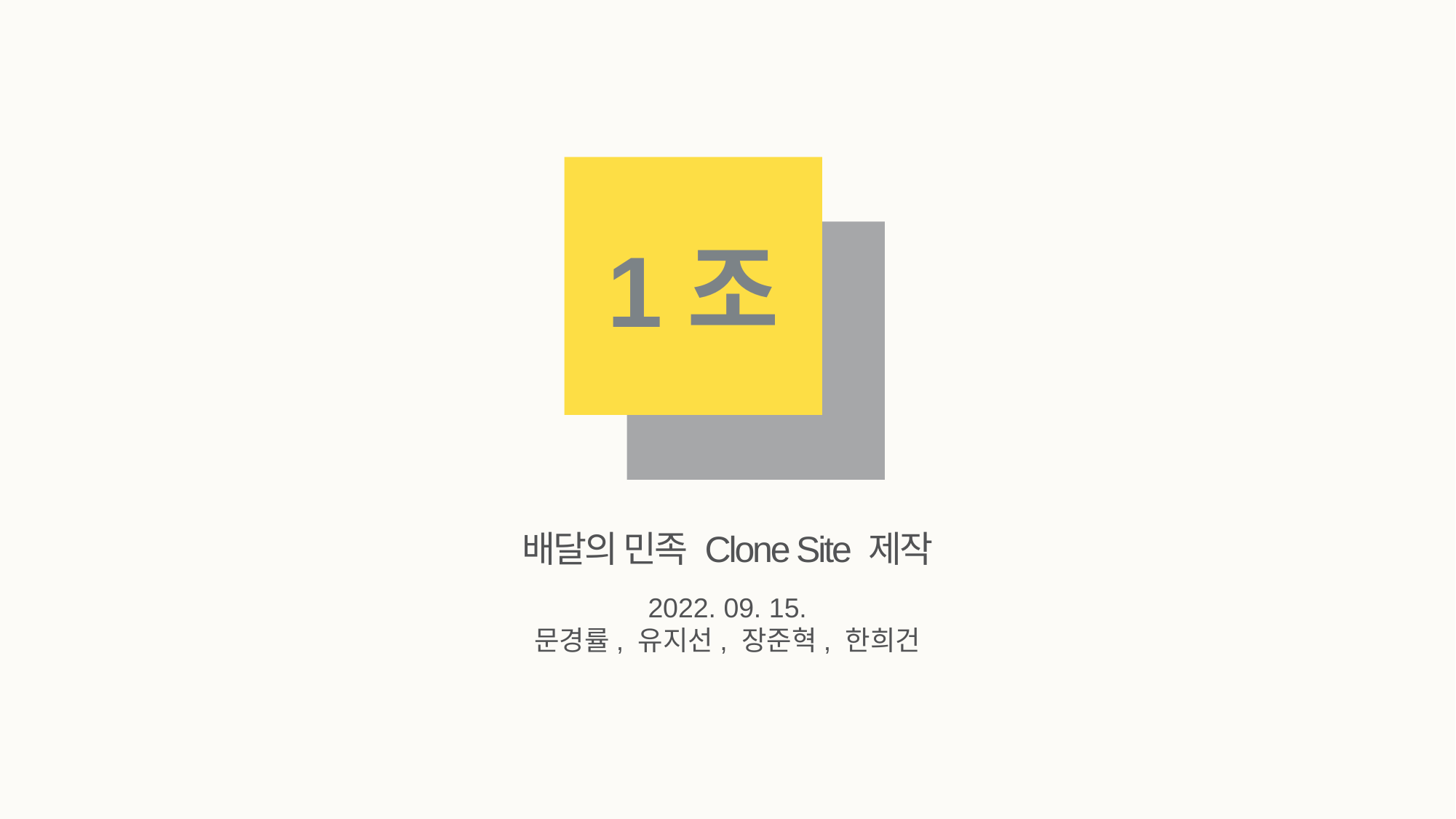

1조

배달의 민족 Clone Site 제작
2022. 09. 15.
문경률, 유지선, 장준혁, 한희건